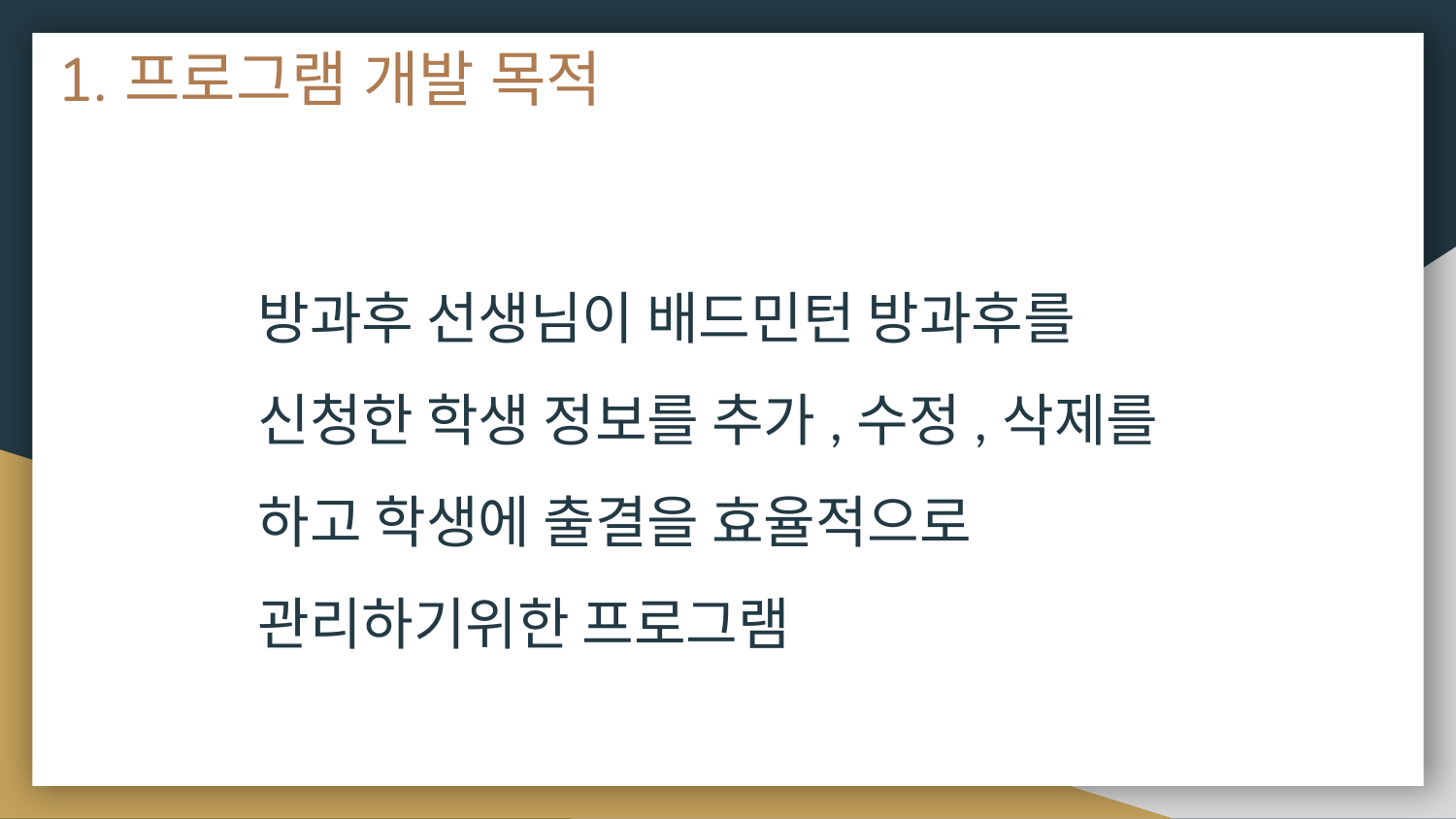

# 프로그램 개발 목적
방과후 선생님이 배드민턴 방과후를
신청한 학생 정보를 추가,수정,삭제를
하고 학생에 출결을 효율적으로 관리하기위한 프로그램